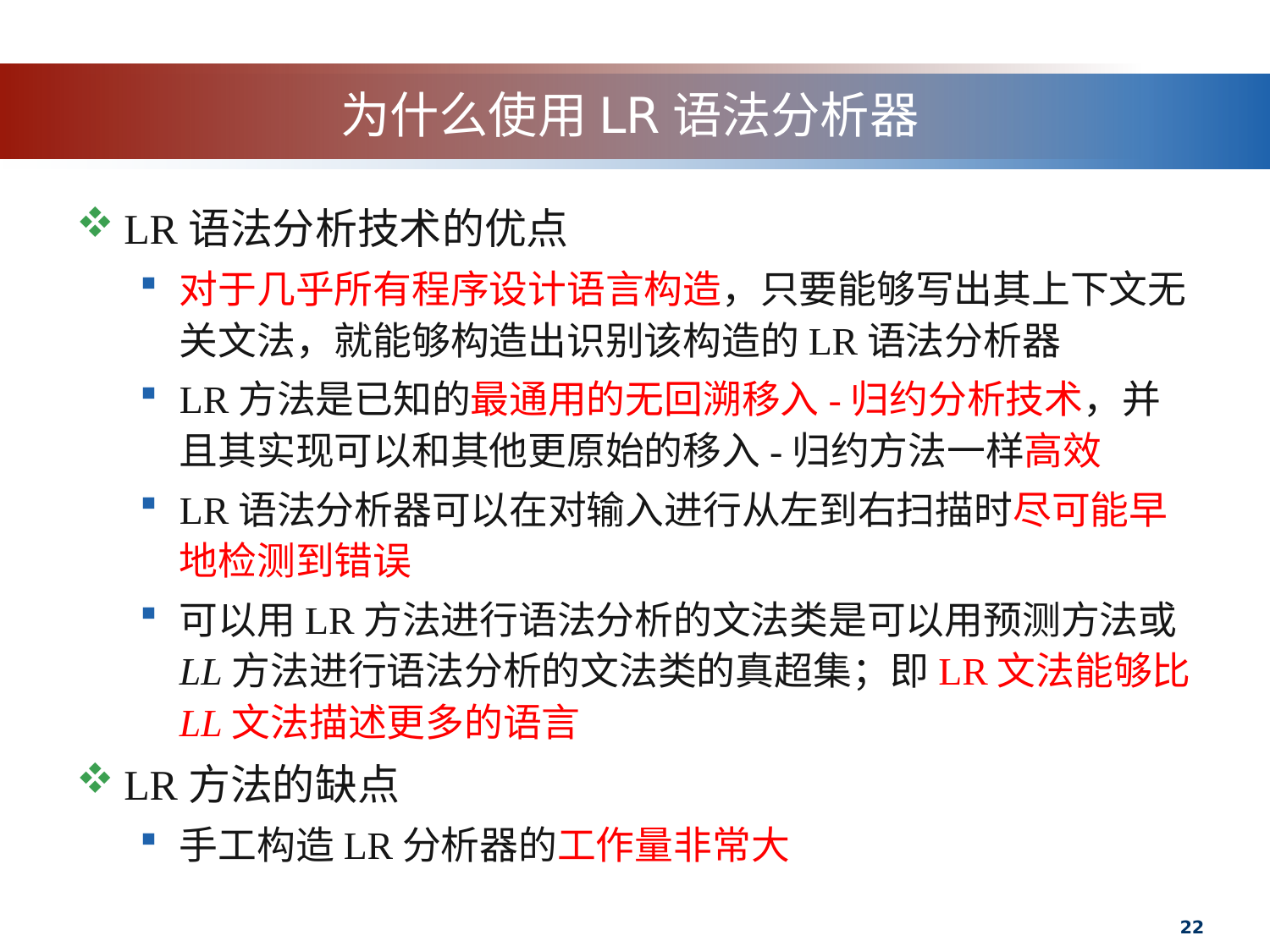

# 为什么使用LR语法分析器
LR语法分析技术的优点
对于几乎所有程序设计语言构造，只要能够写出其上下文无关文法，就能够构造出识别该构造的LR语法分析器
LR方法是已知的最通用的无回溯移入-归约分析技术，并且其实现可以和其他更原始的移入-归约方法一样高效
LR语法分析器可以在对输入进行从左到右扫描时尽可能早地检测到错误
可以用LR方法进行语法分析的文法类是可以用预测方法或LL方法进行语法分析的文法类的真超集；即LR文法能够比LL文法描述更多的语言
LR方法的缺点
手工构造LR分析器的工作量非常大
22